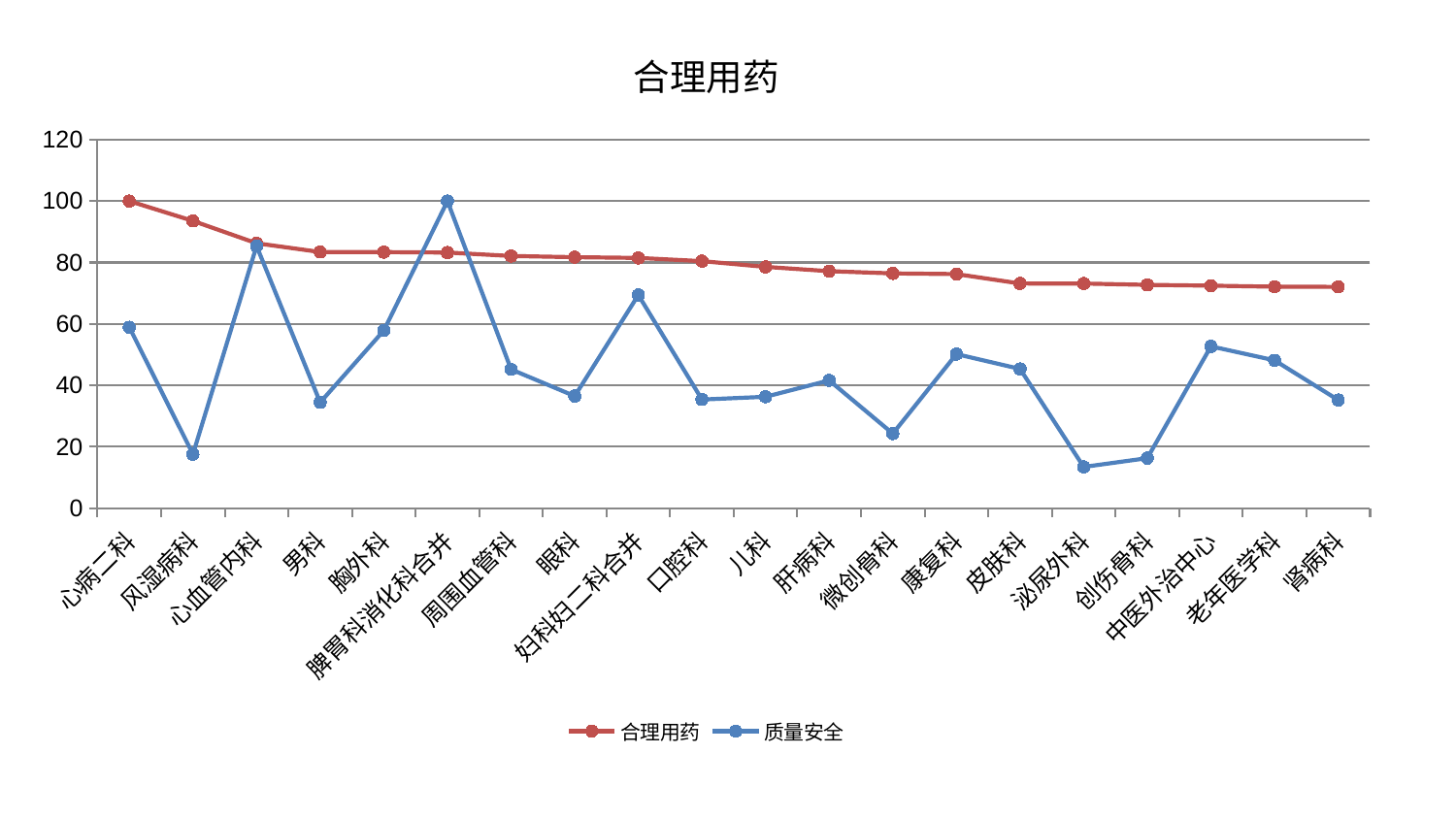

### Chart: 合理用药

| Category | 合理用药 | 质量安全 |
|---|---|---|
| 心病二科 | 100.0 | 58.93872473961447 |
| 风湿病科 | 93.53818853037417 | 17.602087486439668 |
| 心血管内科 | 86.26295643809767 | 85.3836115186383 |
| 男科 | 83.41273241893731 | 34.46343471184257 |
| 胸外科 | 83.39445335795452 | 57.88740435489755 |
| 脾胃科消化科合并 | 83.24247478764082 | 100.00000000000001 |
| 周围血管科 | 82.1243323536282 | 45.22002024140738 |
| 眼科 | 81.74261995596814 | 36.51685924252685 |
| 妇科妇二科合并 | 81.49957516874146 | 69.43500524573524 |
| 口腔科 | 80.45842009575651 | 35.38441657730633 |
| 儿科 | 78.58384318543494 | 36.28780836230111 |
| 肝病科 | 77.18010188030875 | 41.64154669012274 |
| 微创骨科 | 76.45522595158026 | 24.312139600676947 |
| 康复科 | 76.23713055160565 | 50.19280071862835 |
| 皮肤科 | 73.18370016343876 | 45.3620069566152 |
| 泌尿外科 | 73.15766096273913 | 13.448501665566095 |
| 创伤骨科 | 72.73617565320754 | 16.31710142748561 |
| 中医外治中心 | 72.46948234292904 | 52.71042686892201 |
| 老年医学科 | 72.12645992867417 | 48.16347287207123 |
| 肾病科 | 72.0793859919874 | 35.23971541790947 |
245